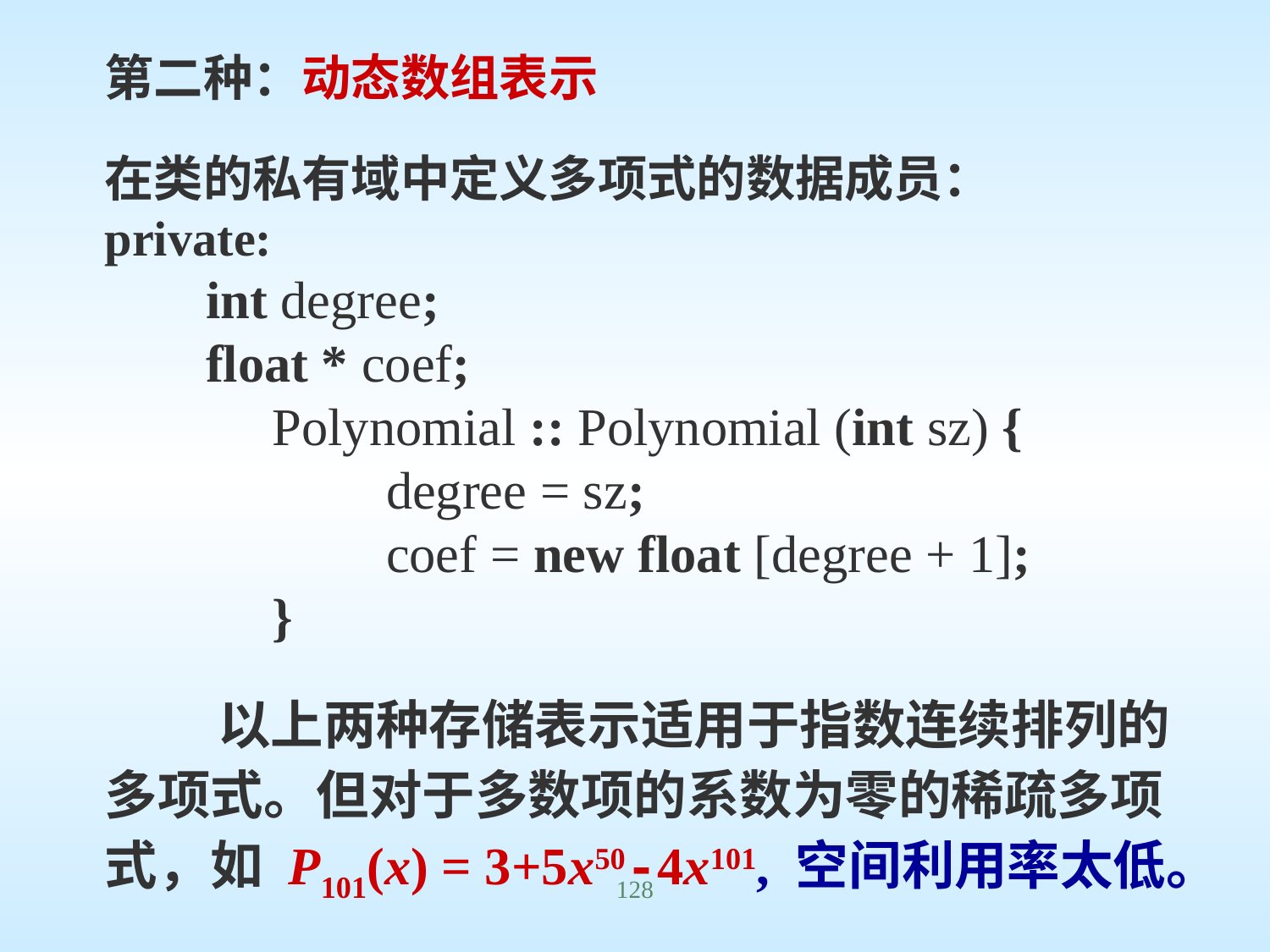

第二种：动态数组表示

在类的私有域中定义多项式的数据成员：
private:
	    int degree;
	    float * coef;
 	         Polynomial :: Polynomial (int sz) {
		        degree = sz;
		        coef = new float [degree + 1];
  	         }

以上两种存储表示适用于指数连续排列的多项式。但对于多数项的系数为零的稀疏多项式，如 P101(x) = 3+5x50-4x101, 空间利用率太低。
128